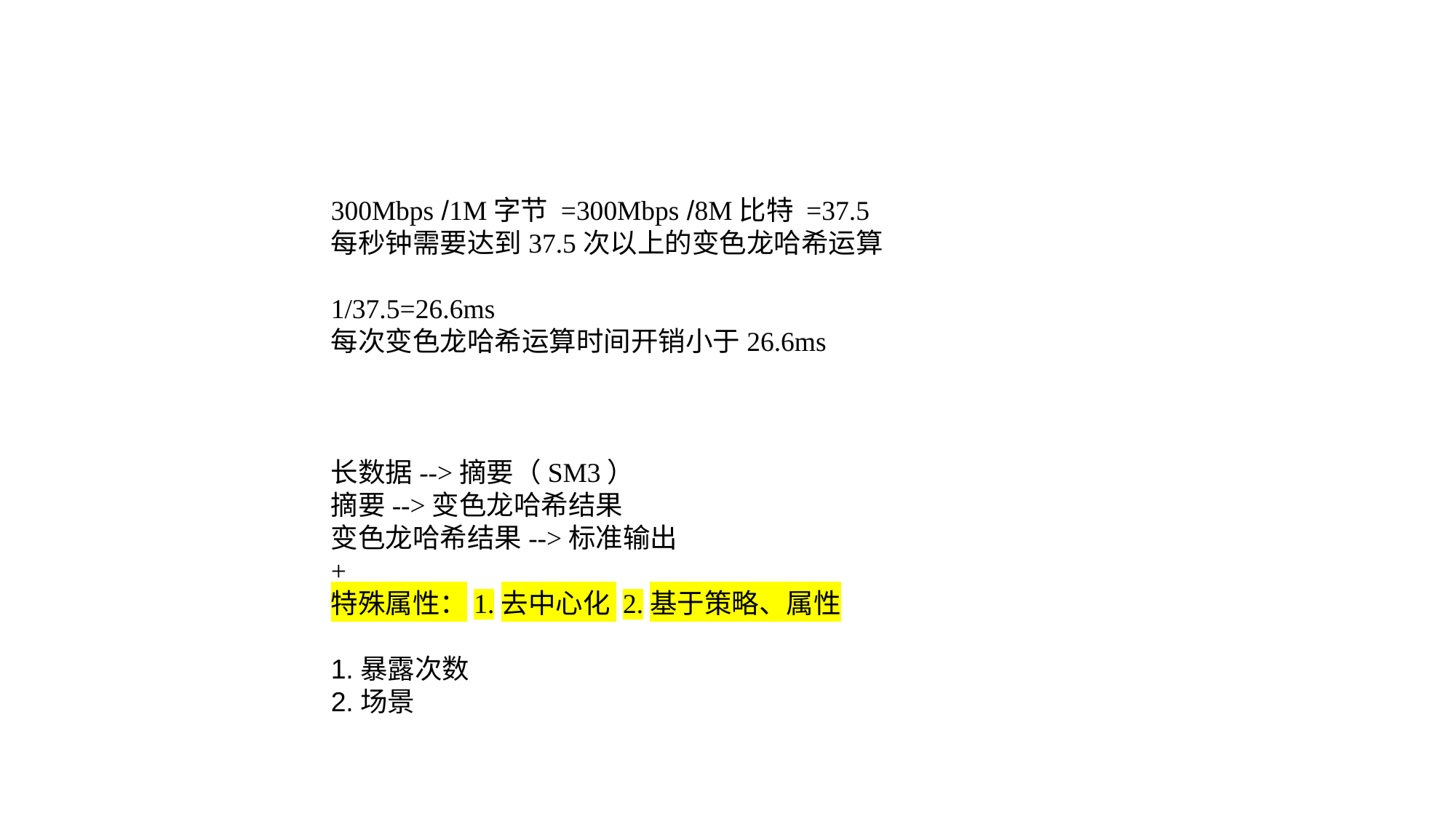

300Mbps /1M字节 =300Mbps /8M比特 =37.5
每秒钟需要达到37.5次以上的变色龙哈希运算

1/37.5=26.6ms
每次变色龙哈希运算时间开销小于26.6ms

长数据-->摘要（SM3）
摘要-->变色龙哈希结果
变色龙哈希结果-->标准输出
+
特殊属性：1.去中心化 2.基于策略、属性

1.暴露次数
2.场景